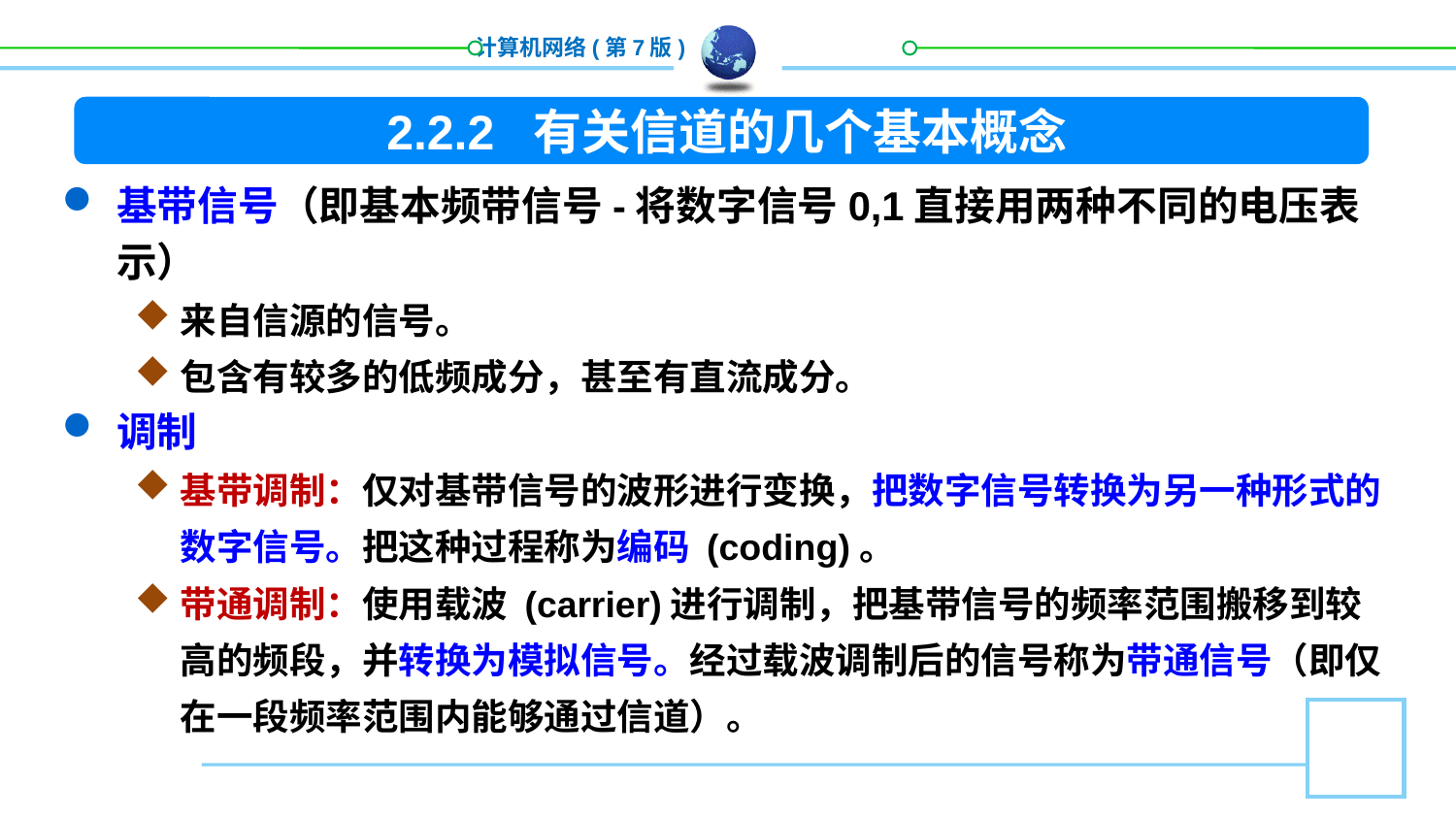

2.2.2  有关信道的几个基本概念
基带信号（即基本频带信号-将数字信号0,1直接用两种不同的电压表示）
来自信源的信号。
包含有较多的低频成分，甚至有直流成分。
调制
基带调制：仅对基带信号的波形进行变换，把数字信号转换为另一种形式的数字信号。把这种过程称为编码 (coding)。
带通调制：使用载波 (carrier)进行调制，把基带信号的频率范围搬移到较高的频段，并转换为模拟信号。经过载波调制后的信号称为带通信号（即仅在一段频率范围内能够通过信道）。